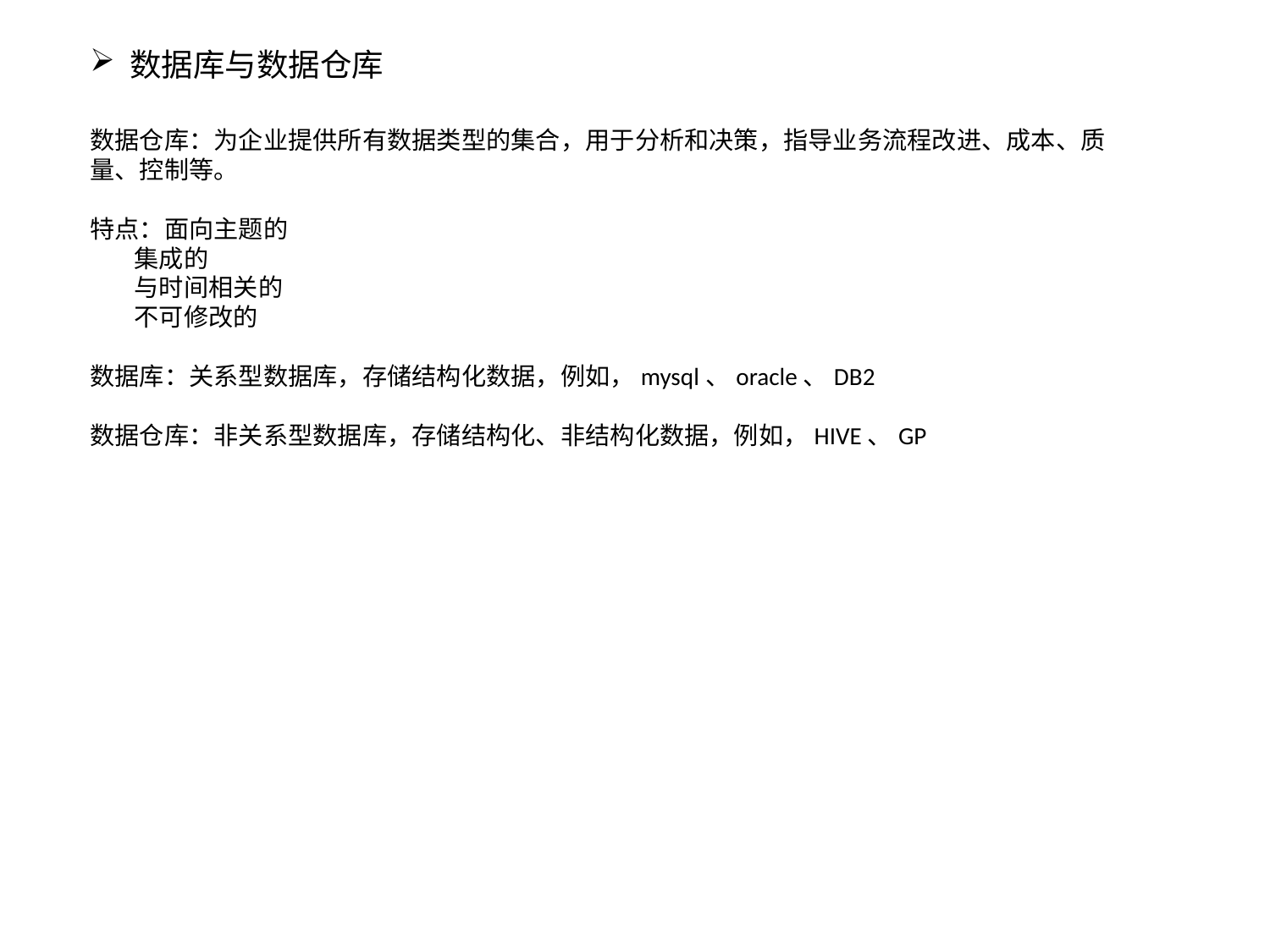

数据库与数据仓库
数据仓库：为企业提供所有数据类型的集合，用于分析和决策，指导业务流程改进、成本、质量、控制等。

特点：面向主题的
       集成的
       与时间相关的
       不可修改的

数据库：关系型数据库，存储结构化数据，例如，mysql、oracle、DB2

数据仓库：非关系型数据库，存储结构化、非结构化数据，例如，HIVE、GP